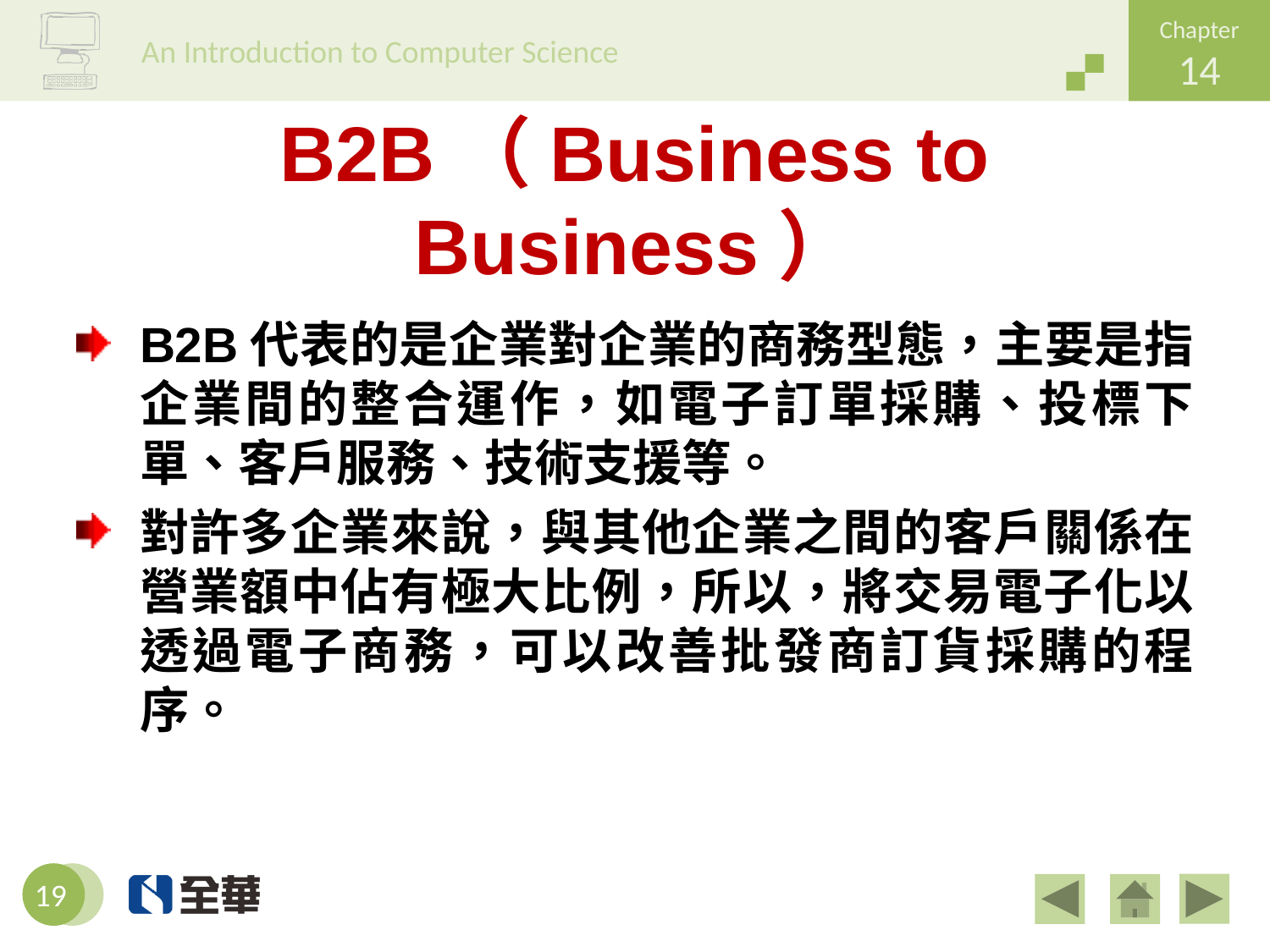

# B2B（Business to Business）
B2B代表的是企業對企業的商務型態，主要是指企業間的整合運作，如電子訂單採購、投標下單、客戶服務、技術支援等。
對許多企業來說，與其他企業之間的客戶關係在營業額中佔有極大比例，所以，將交易電子化以透過電子商務，可以改善批發商訂貨採購的程序。